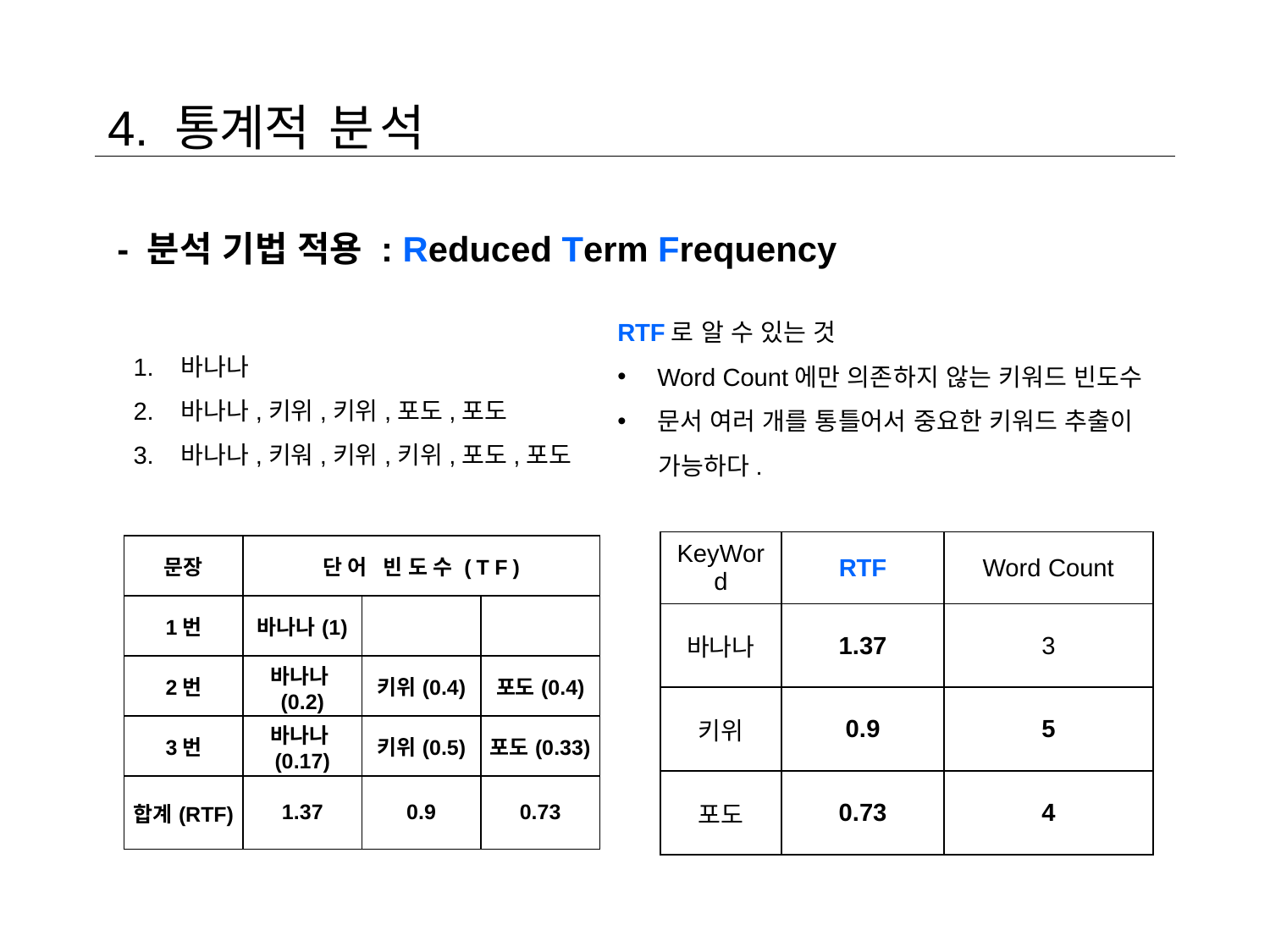

4. 통계적 분석
 - 분석 기법 적용 : Reduced Term Frequency
RTF로 알 수 있는 것
Word Count에만 의존하지 않는 키워드 빈도수
문서 여러 개를 통틀어서 중요한 키워드 추출이
     가능하다.

바나나
바나나,키위,키위,포도,포도
바나나,키워,키위,키위,포도,포도
| KeyWord | RTF | Word Count |
| --- | --- | --- |
| 바나나 | 1.37 | 3 |
| 키위 | 0.9 | 5 |
| 포도 | 0.73 | 4 |
| 문장 | 단어 빈도수(TF) |  |  |
| --- | --- | --- | --- |
| 1번 | 바나나(1) |  |  |
| 2번 | 바나나(0.2) | 키위(0.4) | 포도(0.4) |
| 3번 | 바나나(0.17) | 키위(0.5) | 포도(0.33) |
| 합계(RTF) | 1.37 | 0.9 | 0.73 |